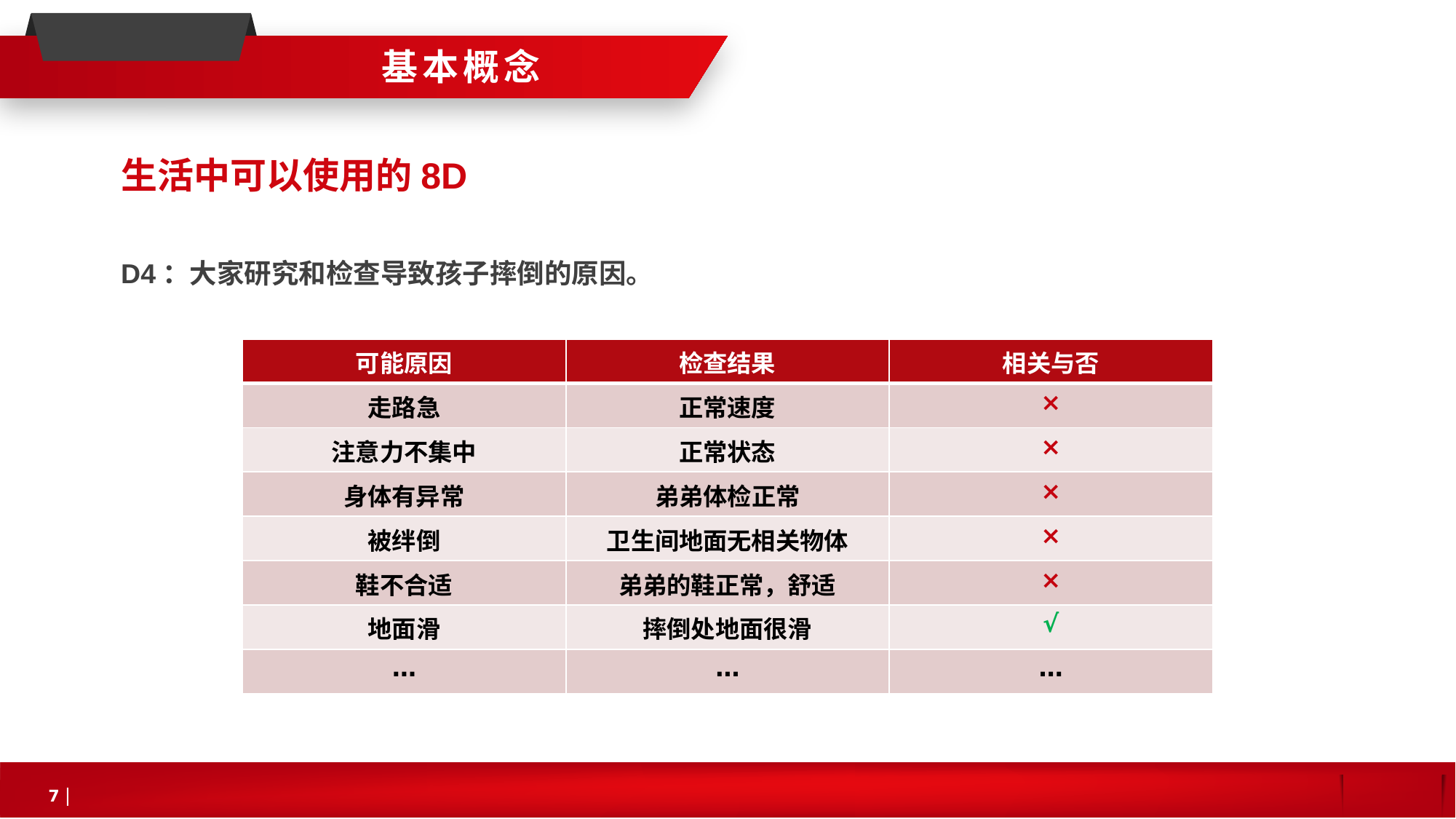

基本概念
生活中可以使用的8D
D4：大家研究和检查导致孩子摔倒的原因。
| 可能原因 | 检查结果 | 相关与否 |
| --- | --- | --- |
| 走路急 | 正常速度 | × |
| 注意力不集中 | 正常状态 | × |
| 身体有异常 | 弟弟体检正常 | × |
| 被绊倒 | 卫生间地面无相关物体 | × |
| 鞋不合适 | 弟弟的鞋正常，舒适 | × |
| 地面滑 | 摔倒处地面很滑 | √ |
| … | … | … |